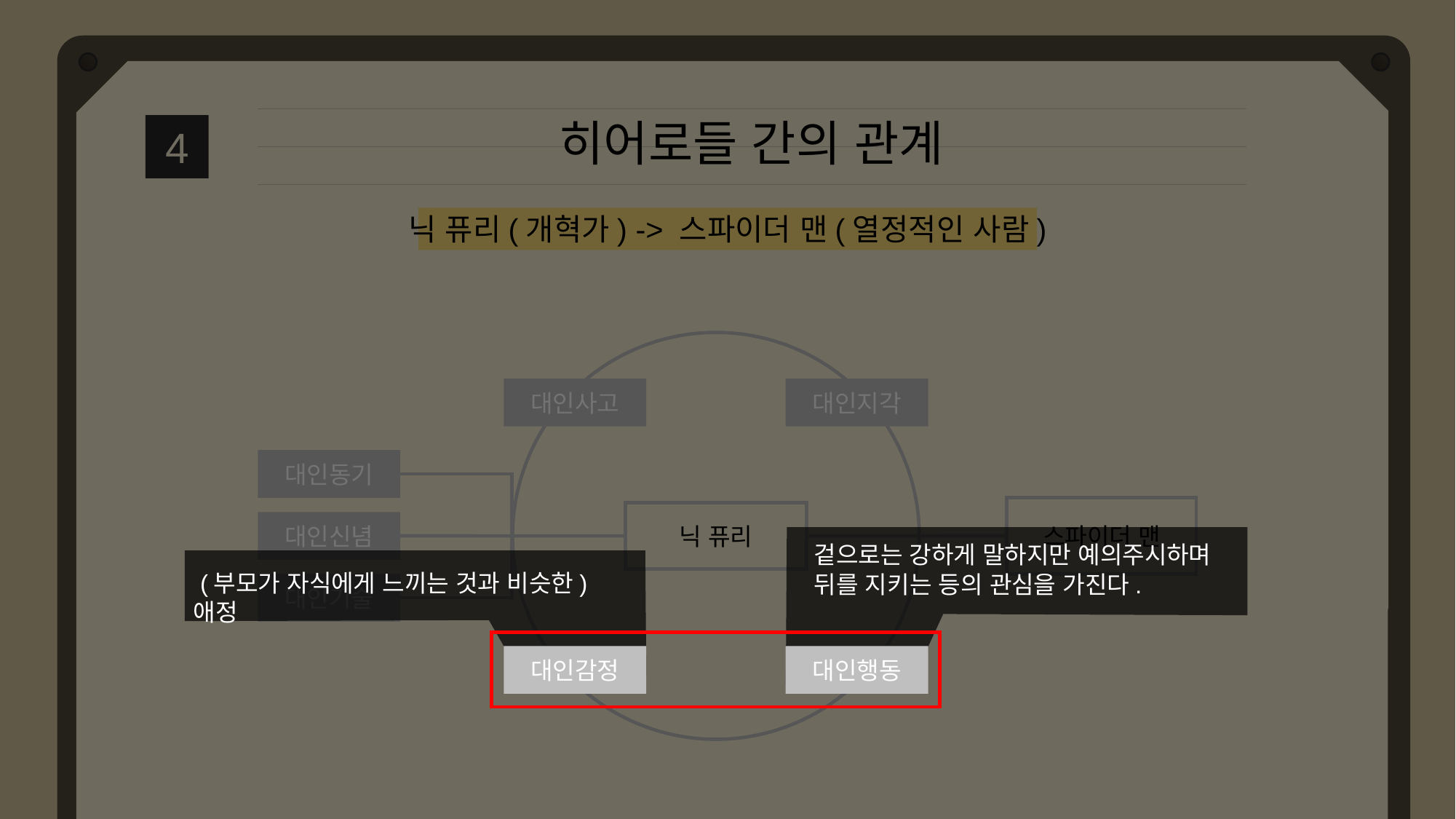

히어로들 간의 관계
4
닉 퓨리(개혁가) -> 스파이더 맨(열정적인 사람)

대인사고
대인지각
대인동기
스파이더 맨
닉 퓨리
대인신념

겉으로는 강하게 말하지만 예의주시하며 뒤를 지키는 등의 관심을 가진다.

 (부모가 자식에게 느끼는 것과 비슷한) 애정
대인기술

대인감정
대인행동
대인감정
대인행동